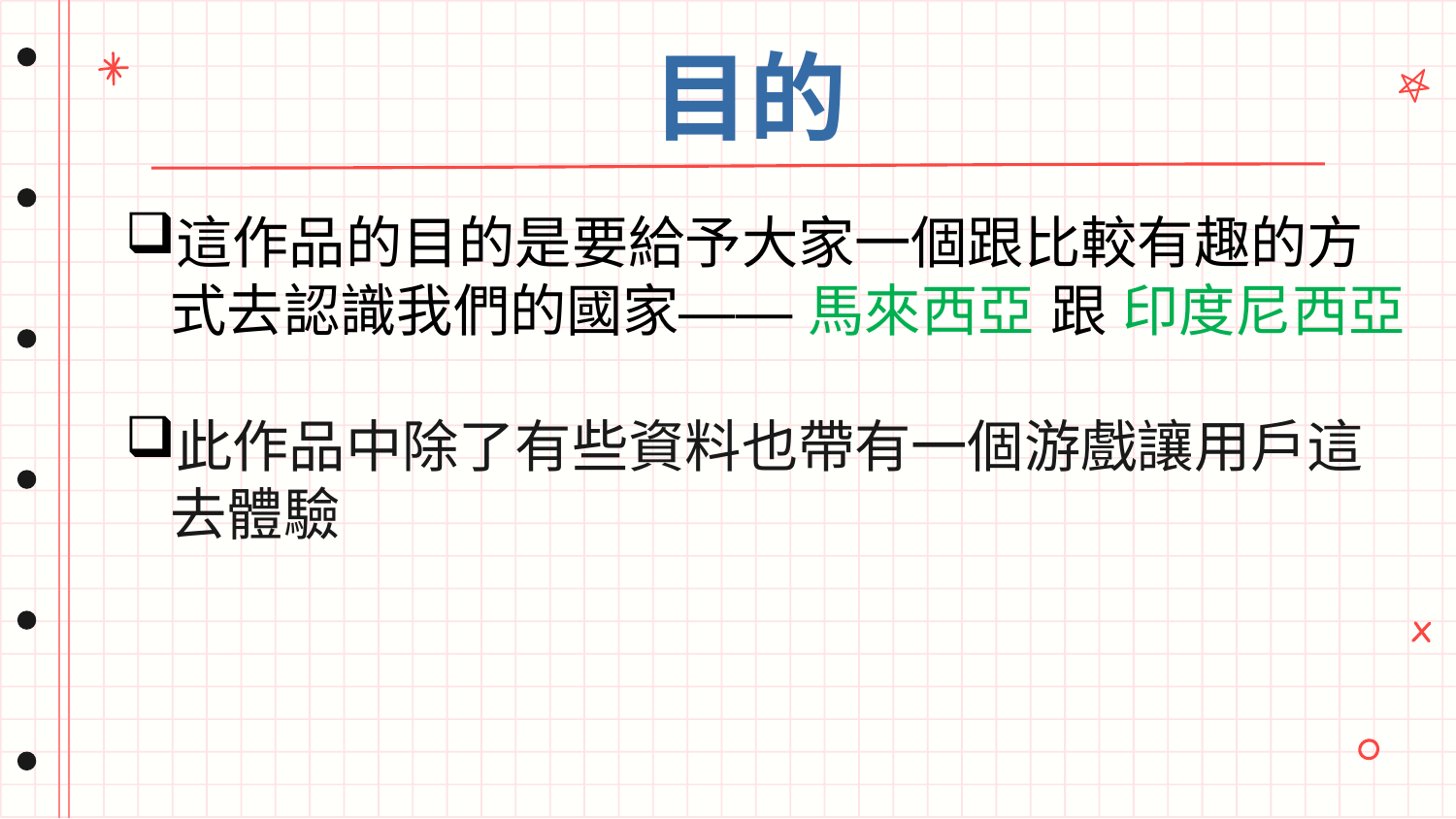

目的

這作品的目的是要給予大家一個跟比較有趣的方式去認識我們的國家—— 馬來西亞 跟 印度尼西亞

此作品中除了有些資料也帶有一個游戲讓用戶這去體驗